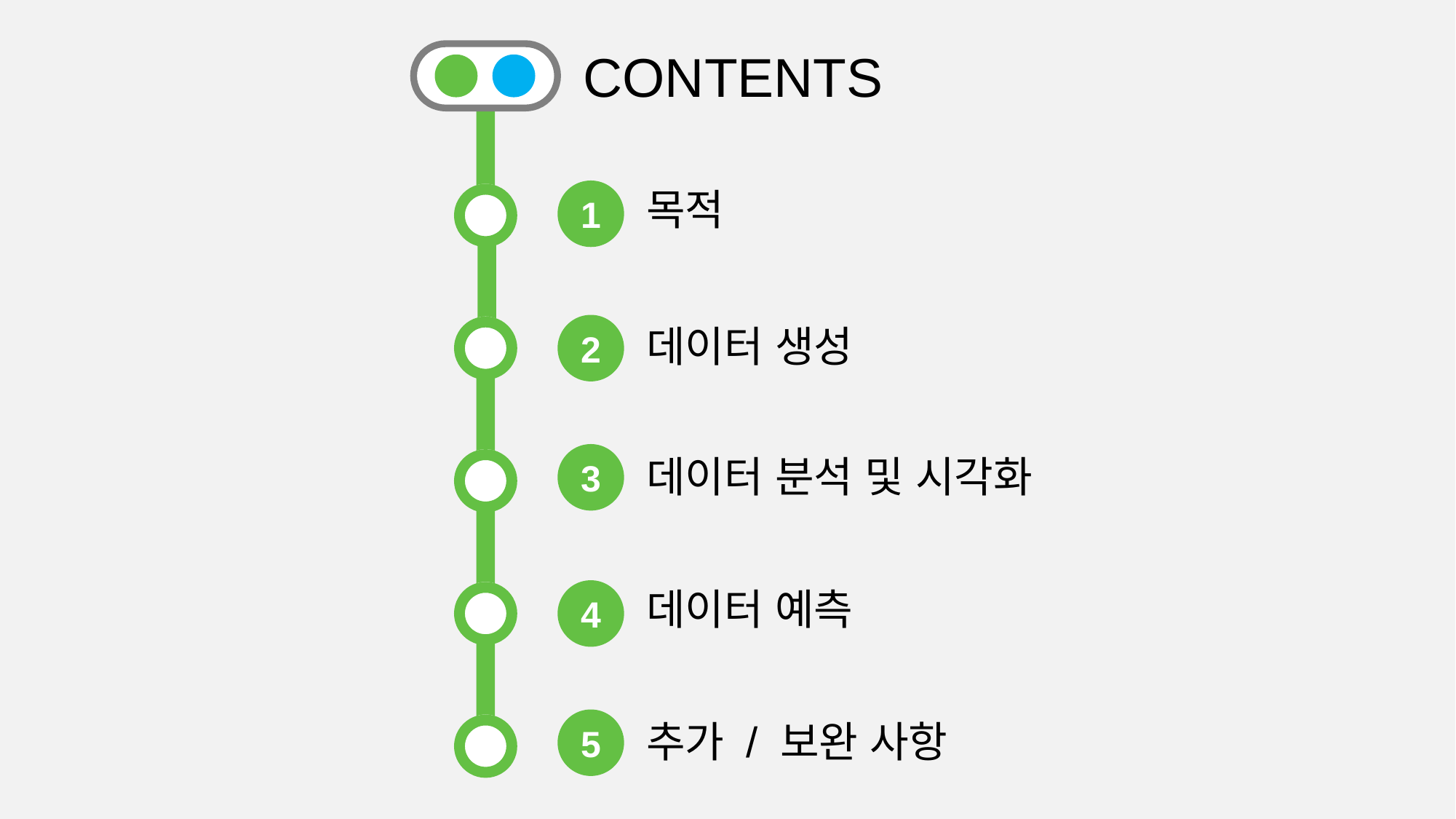

CONTENTS

목적
1

데이터 생성
2

3
데이터 분석 및 시각화

데이터 예측
4

5
추가 / 보완 사항